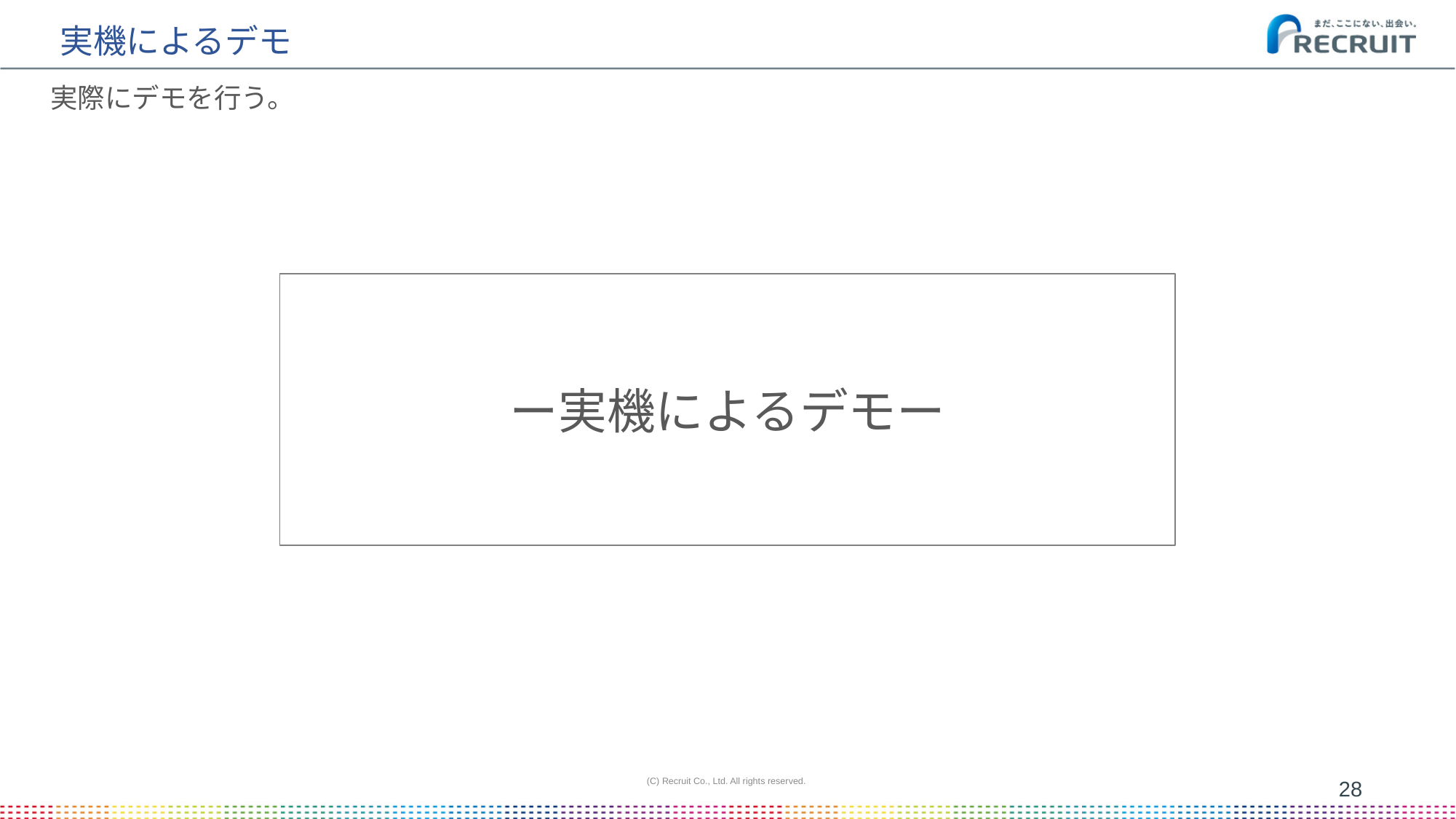

# 実機によるデモ
実際にデモを行う。
ー実機によるデモー
(C) Recruit Co., Ltd. All rights reserved.